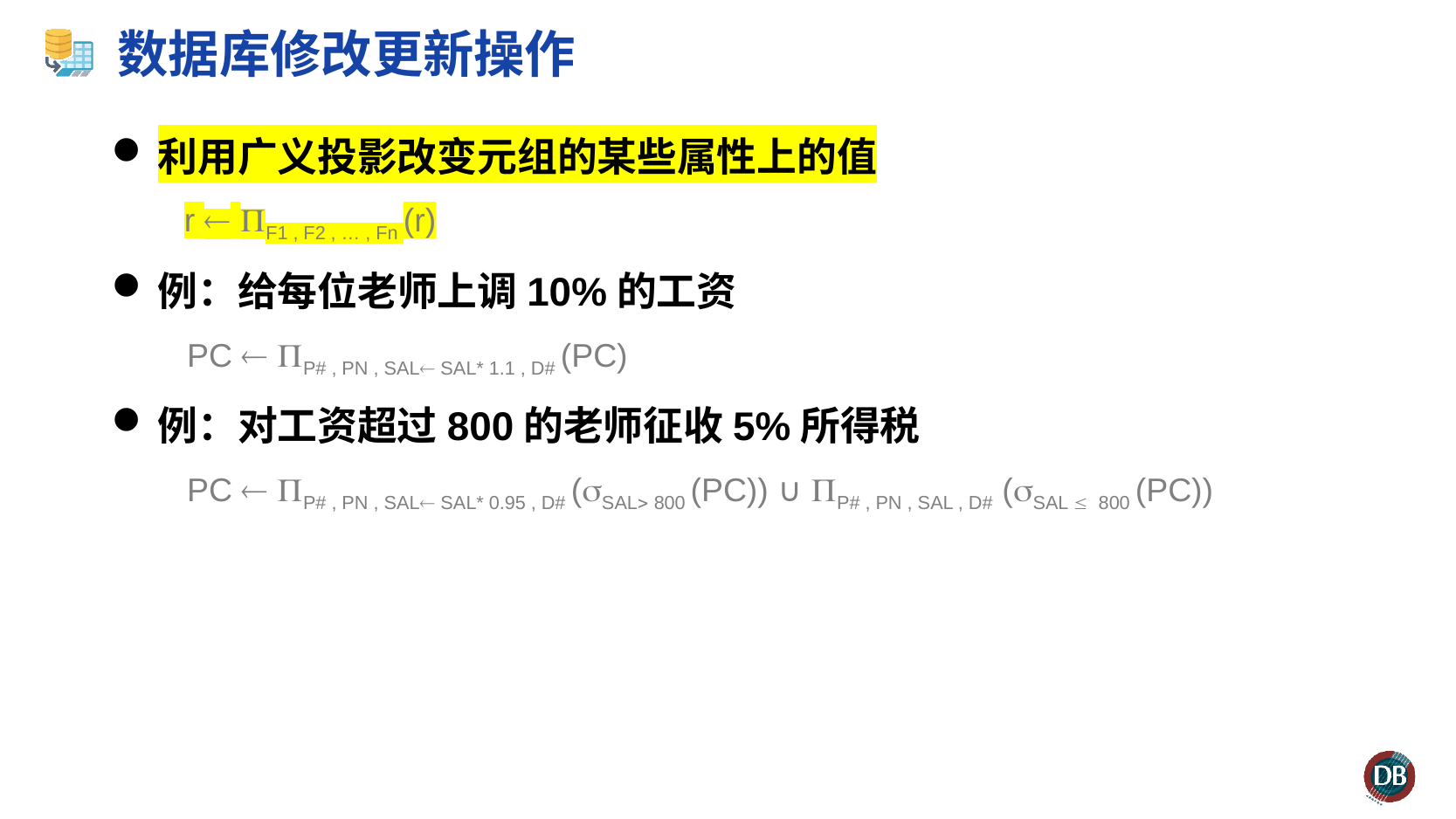

# 数据库修改更新操作
利用广义投影改变元组的某些属性上的值
r ← ΠF1 , F2 , … , Fn (r)
例：给每位老师上调10%的工资
PC ← ΠP# , PN , SAL← SAL* 1.1 , D# (PC)
例：对工资超过800的老师征收5%所得税
PC ← ΠP# , PN , SAL← SAL* 0.95 , D# (σSAL> 800 (PC)) ∪ ΠP# , PN , SAL , D# (σSAL ≤  800 (PC))